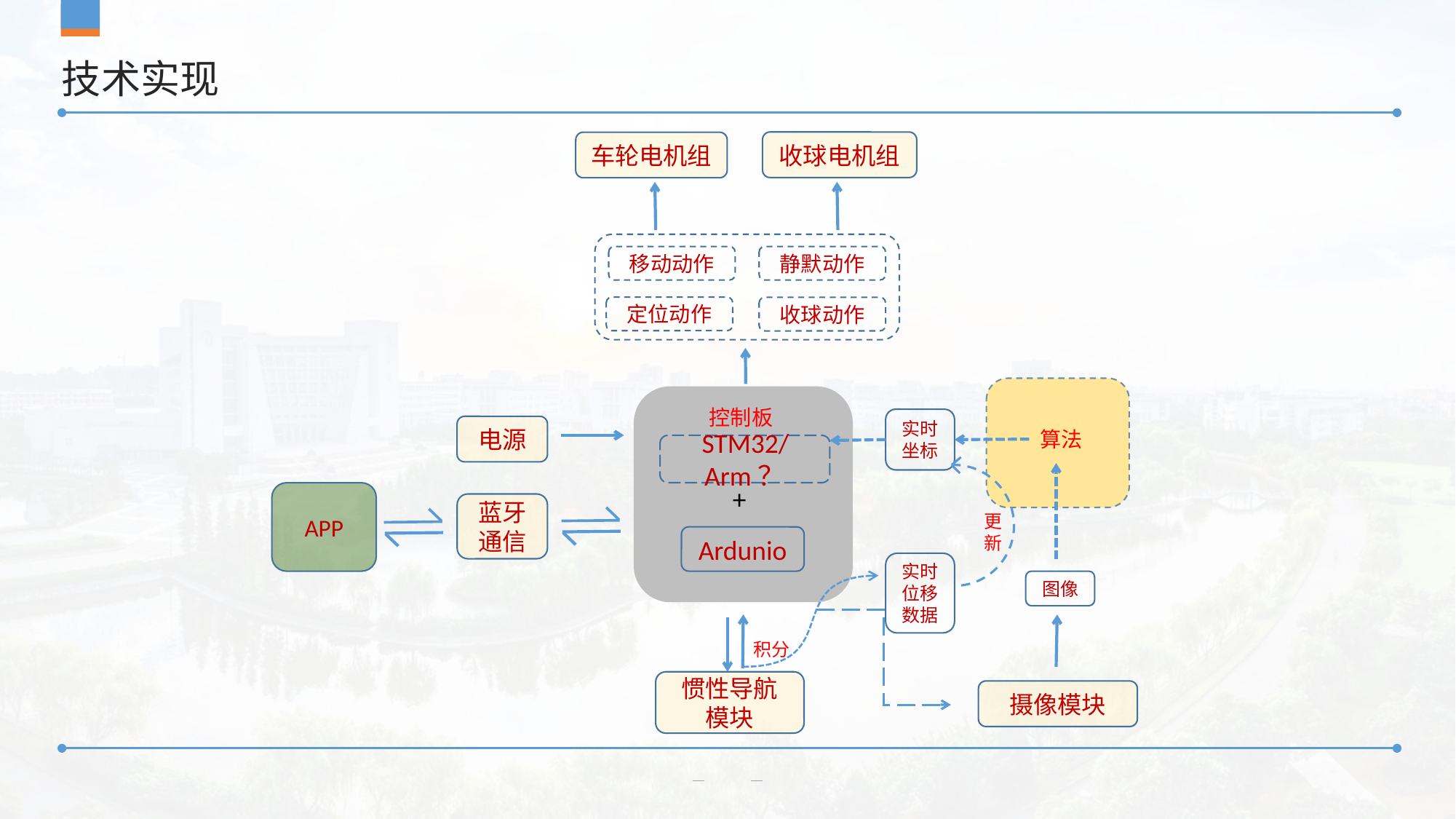

# 技术实现
收球电机组
车轮电机组

移动动作
静默动作
定位动作
收球动作

控制板
STM32/Arm？
+
Ardunio
实时
坐标
电源
算法

APP
蓝牙
通信
更
新
实时位移
数据
图像
积分
惯性导航
模块
摄像模块